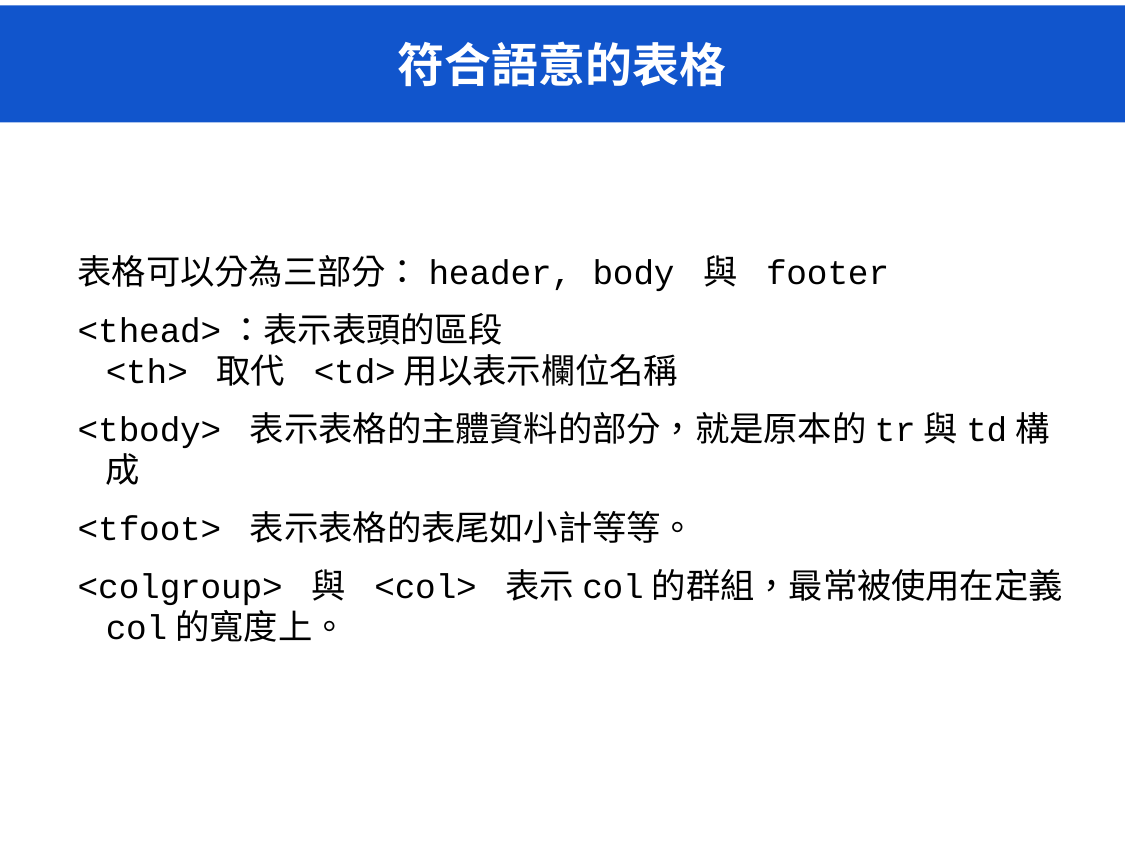

# 符合語意的表格
表格可以分為三部分：header, body 與 footer
­<thead>：表示表頭的區段
<th> 取代 <td>用以表示欄位名稱
­<tbody> 表示表格的主體資料的部分，就是原本的tr與td構成
­<tfoot> 表示表格的表尾如小計等等。
­<colgroup> 與 <col> 表示col的群組，最常被使用在定義col的寬度上。